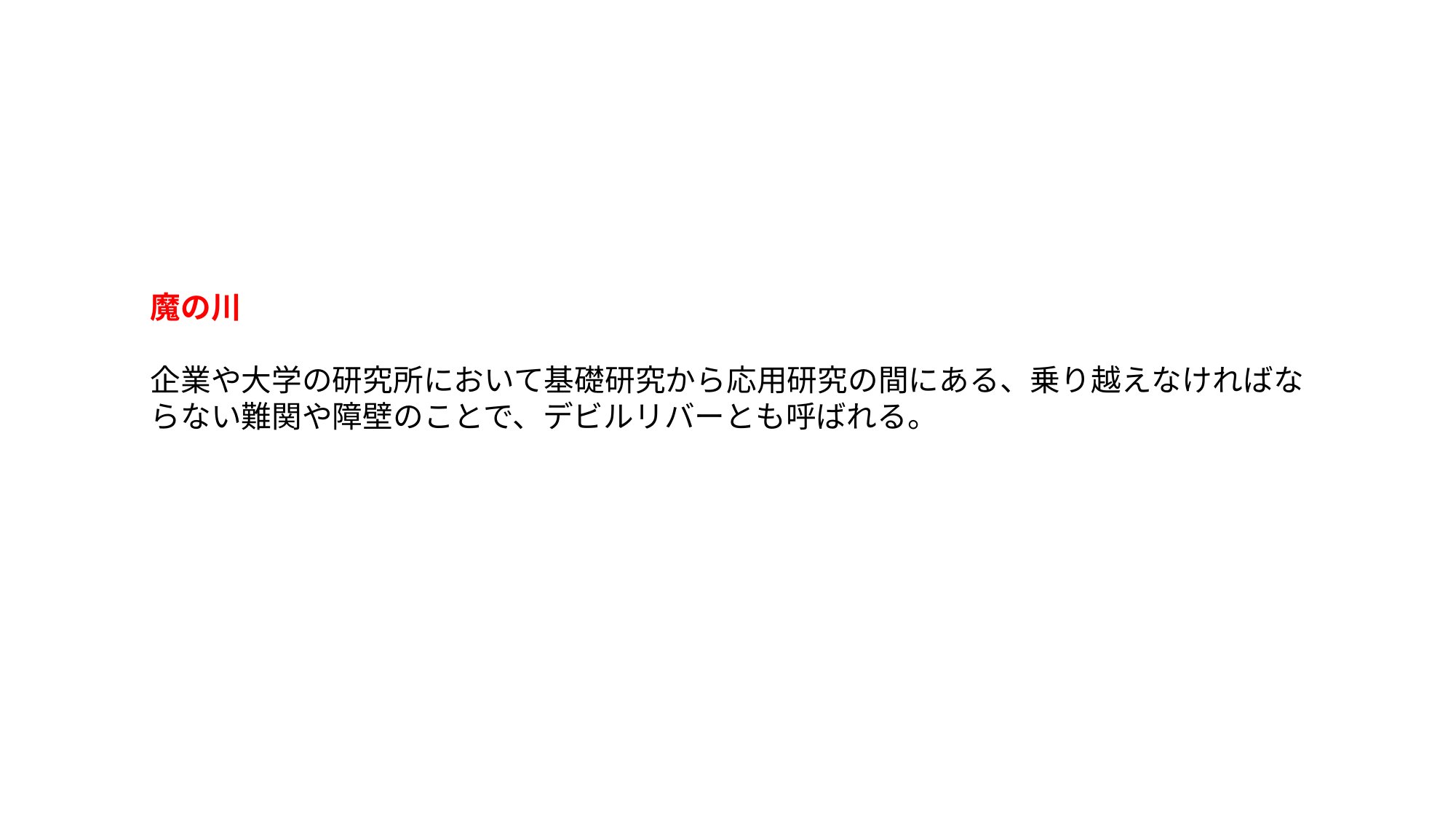

魔の川

企業や大学の研究所において基礎研究から応用研究の間にある、乗り越えなければならない難関や障壁のことで、デビルリバーとも呼ばれる。